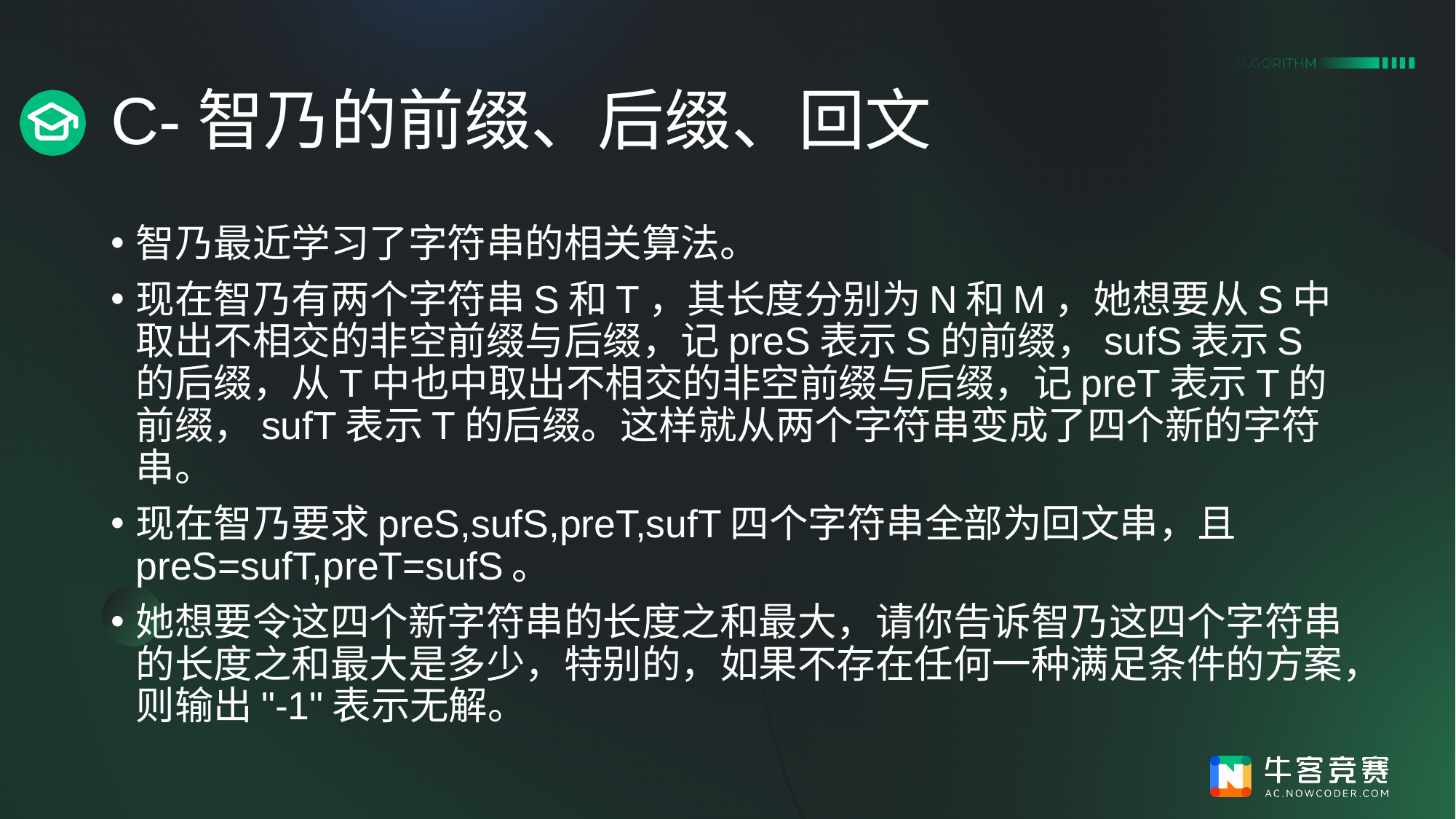

# C-智乃的前缀、后缀、回文
智乃最近学习了字符串的相关算法。
现在智乃有两个字符串S和T，其长度分别为N和M，她想要从S中取出不相交的非空前缀与后缀，记preS​表示S的前缀，sufS​表示S的后缀，从T中也中取出不相交的非空前缀与后缀，记preT​表示T的前缀，sufT​表示T的后缀。这样就从两个字符串变成了四个新的字符串。
现在智乃要求preS,sufS,preT,sufT​四个字符串全部为回文串，且preS=sufT,preT=sufS​。
她想要令这四个新字符串的长度之和最大，请你告诉智乃这四个字符串的长度之和最大是多少，特别的，如果不存在任何一种满足条件的方案，则输出"-1"表示无解。